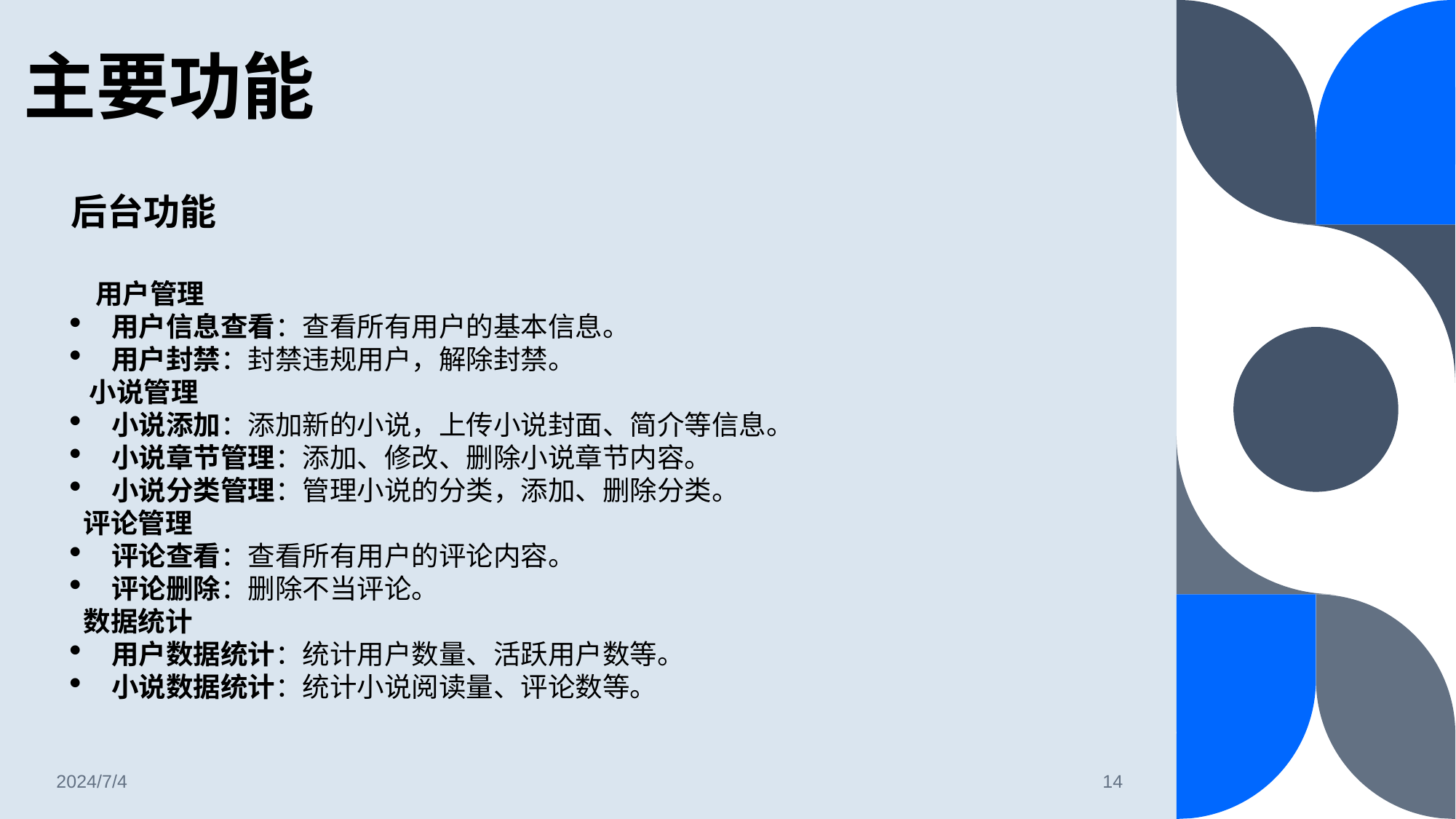

# 主要功能
后台功能

   用户管理
用户信息查看：查看所有用户的基本信息。
用户封禁：封禁违规用户，解除封禁。
  小说管理
小说添加：添加新的小说，上传小说封面、简介等信息。
小说章节管理：添加、修改、删除小说章节内容。
小说分类管理：管理小说的分类，添加、删除分类。
 评论管理
评论查看：查看所有用户的评论内容。
评论删除：删除不当评论。
 数据统计
用户数据统计：统计用户数量、活跃用户数等。
小说数据统计：统计小说阅读量、评论数等。
2024/7/4
14